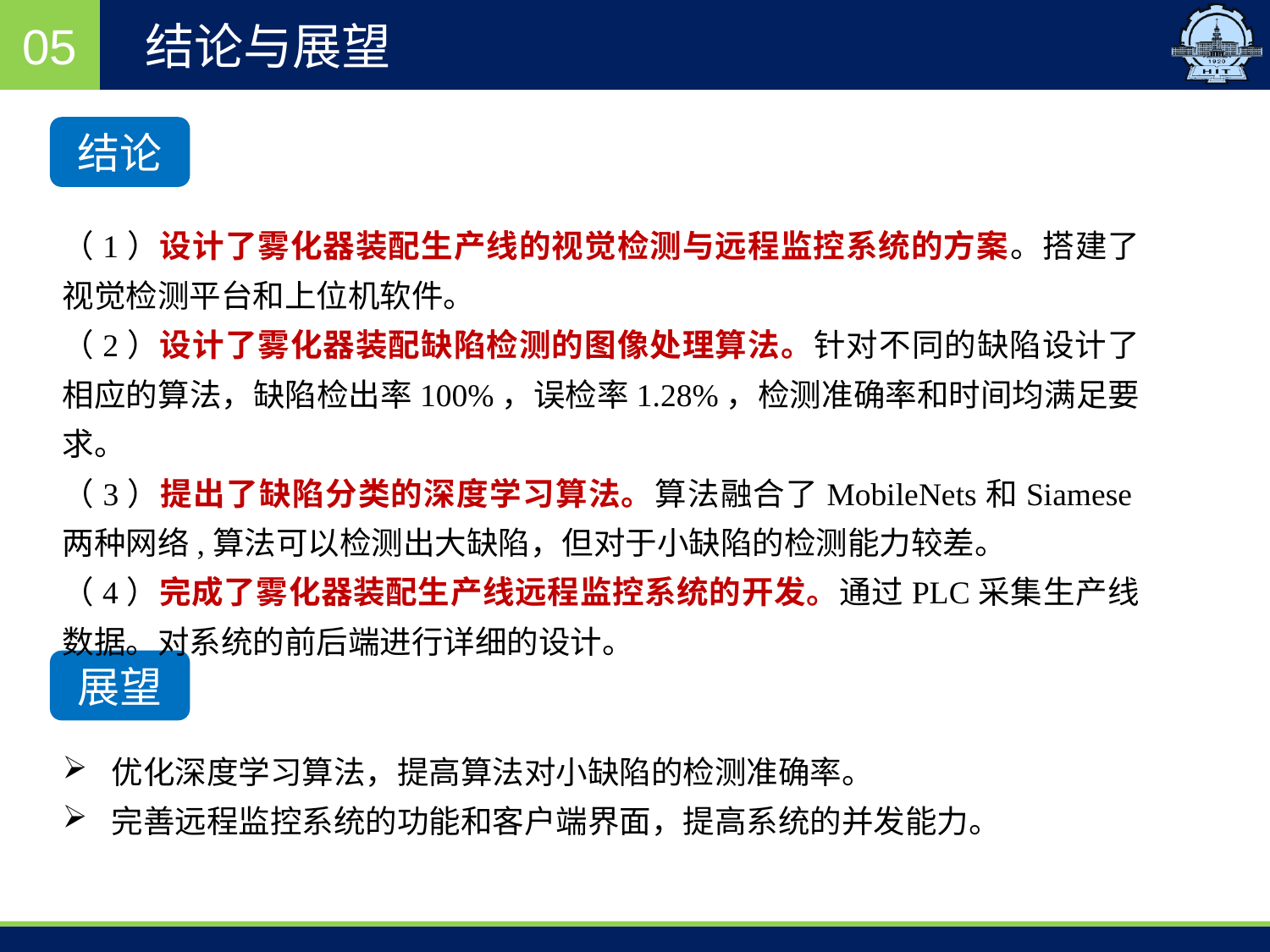

05
结论与展望
结论
（1）设计了雾化器装配生产线的视觉检测与远程监控系统的方案。搭建了视觉检测平台和上位机软件。
（2）设计了雾化器装配缺陷检测的图像处理算法。针对不同的缺陷设计了相应的算法，缺陷检出率100%，误检率1.28%，检测准确率和时间均满足要求。
（3）提出了缺陷分类的深度学习算法。算法融合了MobileNets和Siamese两种网络,算法可以检测出大缺陷，但对于小缺陷的检测能力较差。
（4）完成了雾化器装配生产线远程监控系统的开发。通过PLC采集生产线数据。对系统的前后端进行详细的设计。
展望
优化深度学习算法，提高算法对小缺陷的检测准确率。
完善远程监控系统的功能和客户端界面，提高系统的并发能力。